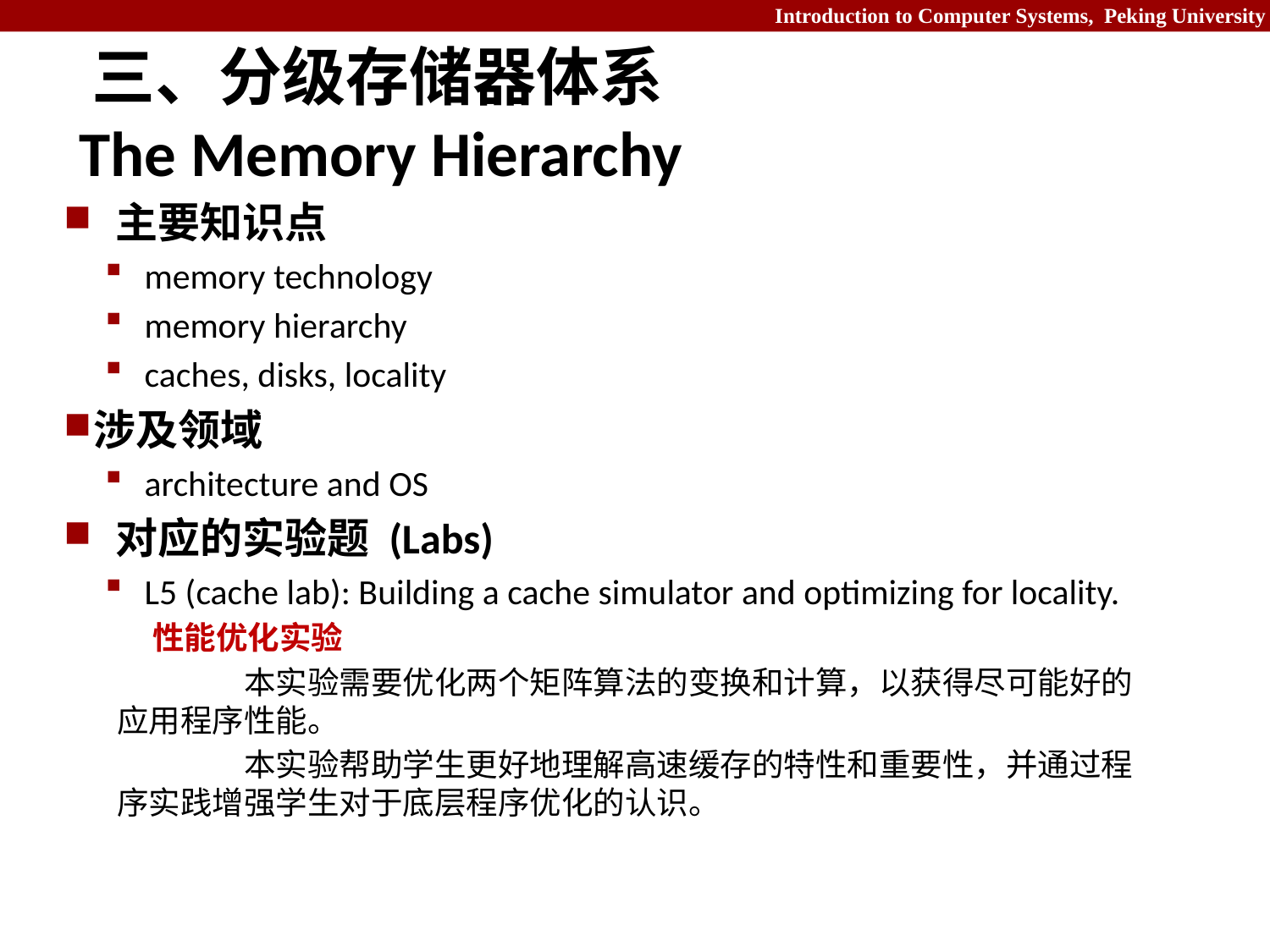

# 三、分级存储器体系 The Memory Hierarchy
主要知识点
memory technology
memory hierarchy
caches, disks, locality
涉及领域
architecture and OS
对应的实验题 (Labs)
L5 (cache lab): Building a cache simulator and optimizing for locality.
性能优化实验
	本实验需要优化两个矩阵算法的变换和计算，以获得尽可能好的应用程序性能。
	本实验帮助学生更好地理解高速缓存的特性和重要性，并通过程序实践增强学生对于底层程序优化的认识。